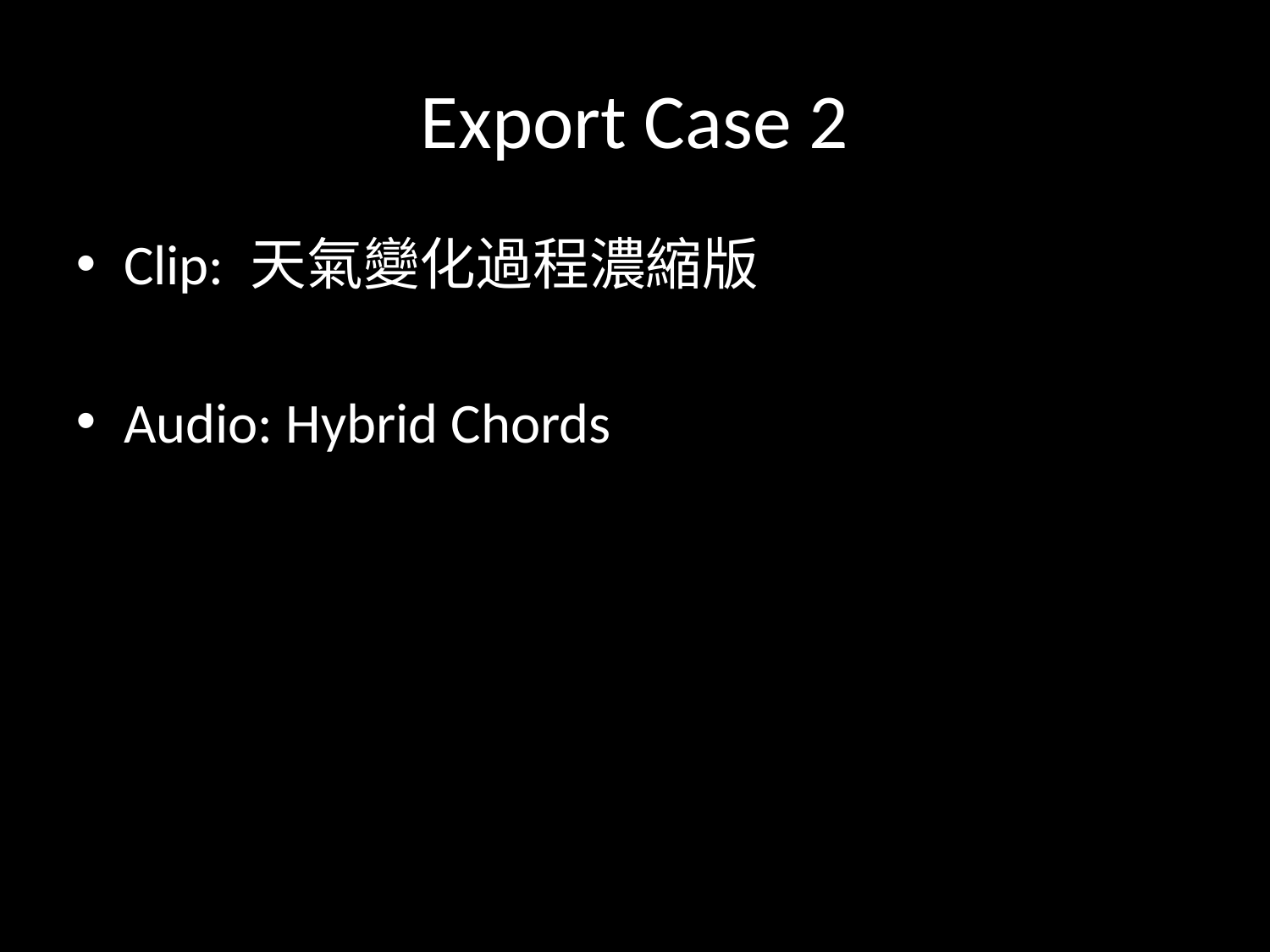

Export Case 2
Clip: 天氣變化過程濃縮版

Audio: Hybrid Chords